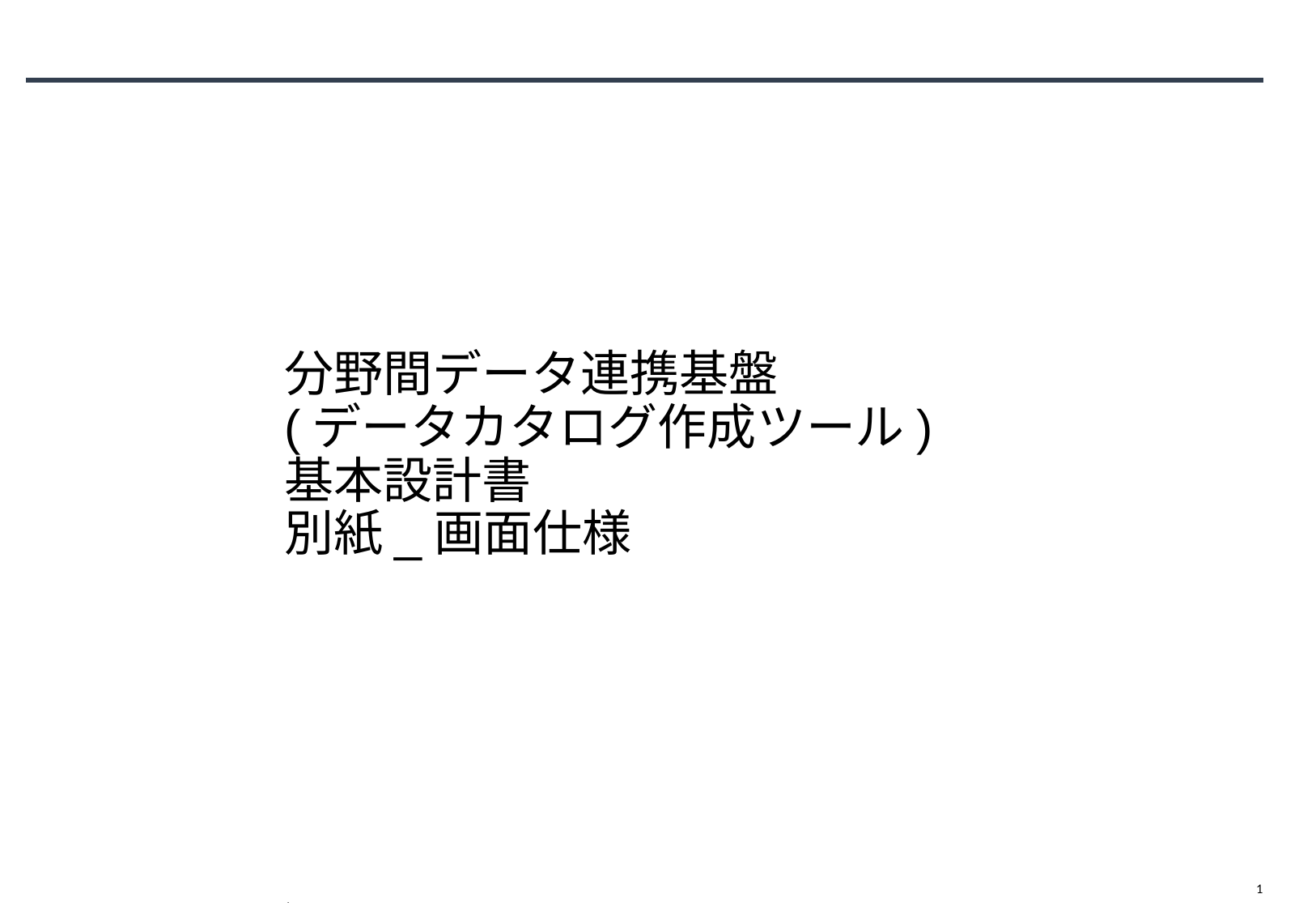

分野間データ連携基盤
(データカタログ作成ツール)
基本設計書
別紙_画面仕様